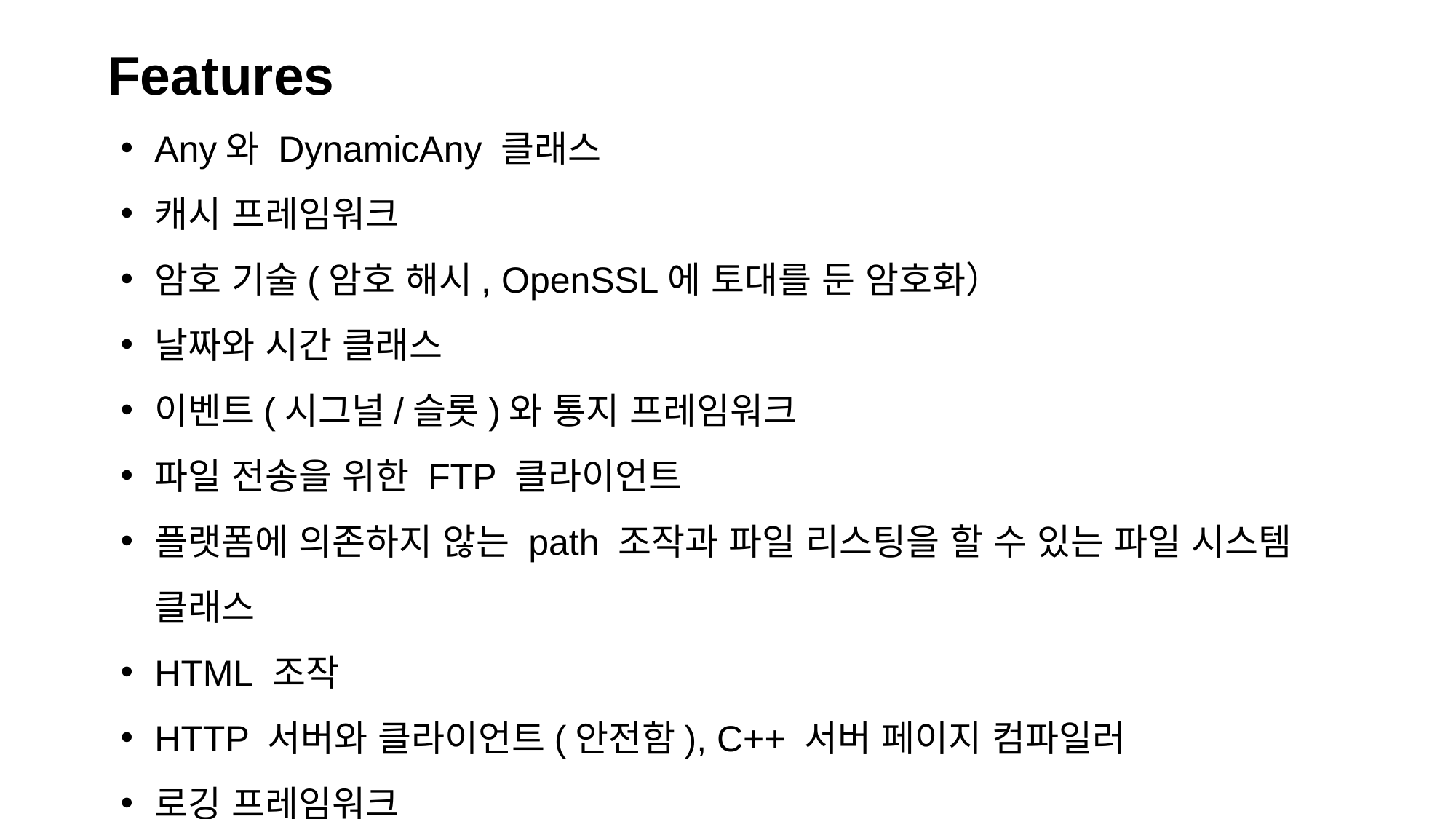

Features
Any와 DynamicAny 클래스
캐시 프레임워크
암호 기술(암호 해시, OpenSSL에 토대를 둔 암호화）
날짜와 시간 클래스
이벤트(시그널/슬롯)와 통지 프레임워크
파일 전송을 위한 FTP 클라이언트
플랫폼에 의존하지 않는 path 조작과 파일 리스팅을 할 수 있는 파일 시스템 클래스
HTML 조작
HTTP 서버와 클라이언트(안전함), C++ 서버 페이지 컴파일러
로깅 프레임워크